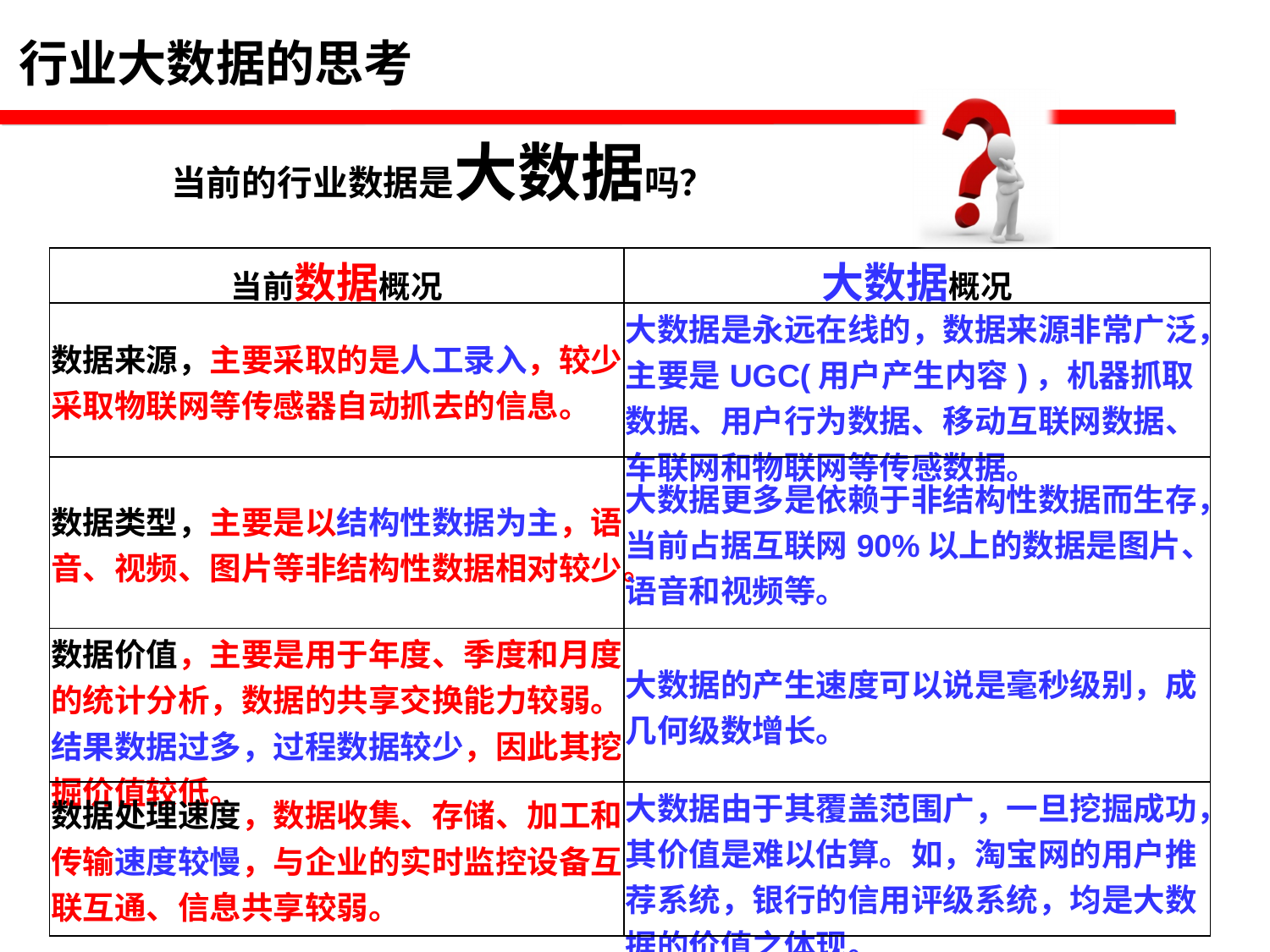

行业大数据的思考

当前的行业数据是大数据吗？
| 当前数据概况 | 大数据概况 |
| --- | --- |
| 数据来源，主要采取的是人工录入，较少采取物联网等传感器自动抓去的信息。 | 大数据是永远在线的，数据来源非常广泛，主要是UGC(用户产生内容)，机器抓取数据、用户行为数据、移动互联网数据、车联网和物联网等传感数据。 |
| 数据类型，主要是以结构性数据为主，语音、视频、图片等非结构性数据相对较少。 | 大数据更多是依赖于非结构性数据而生存，当前占据互联网90%以上的数据是图片、语音和视频等。 |
| 数据价值，主要是用于年度、季度和月度的统计分析，数据的共享交换能力较弱。结果数据过多，过程数据较少，因此其挖掘价值较低。 | 大数据的产生速度可以说是毫秒级别，成几何级数增长。 |
| 数据处理速度，数据收集、存储、加工和传输速度较慢，与企业的实时监控设备互联互通、信息共享较弱。 | 大数据由于其覆盖范围广，一旦挖掘成功，其价值是难以估算。如，淘宝网的用户推荐系统，银行的信用评级系统，均是大数据的价值之体现。 |